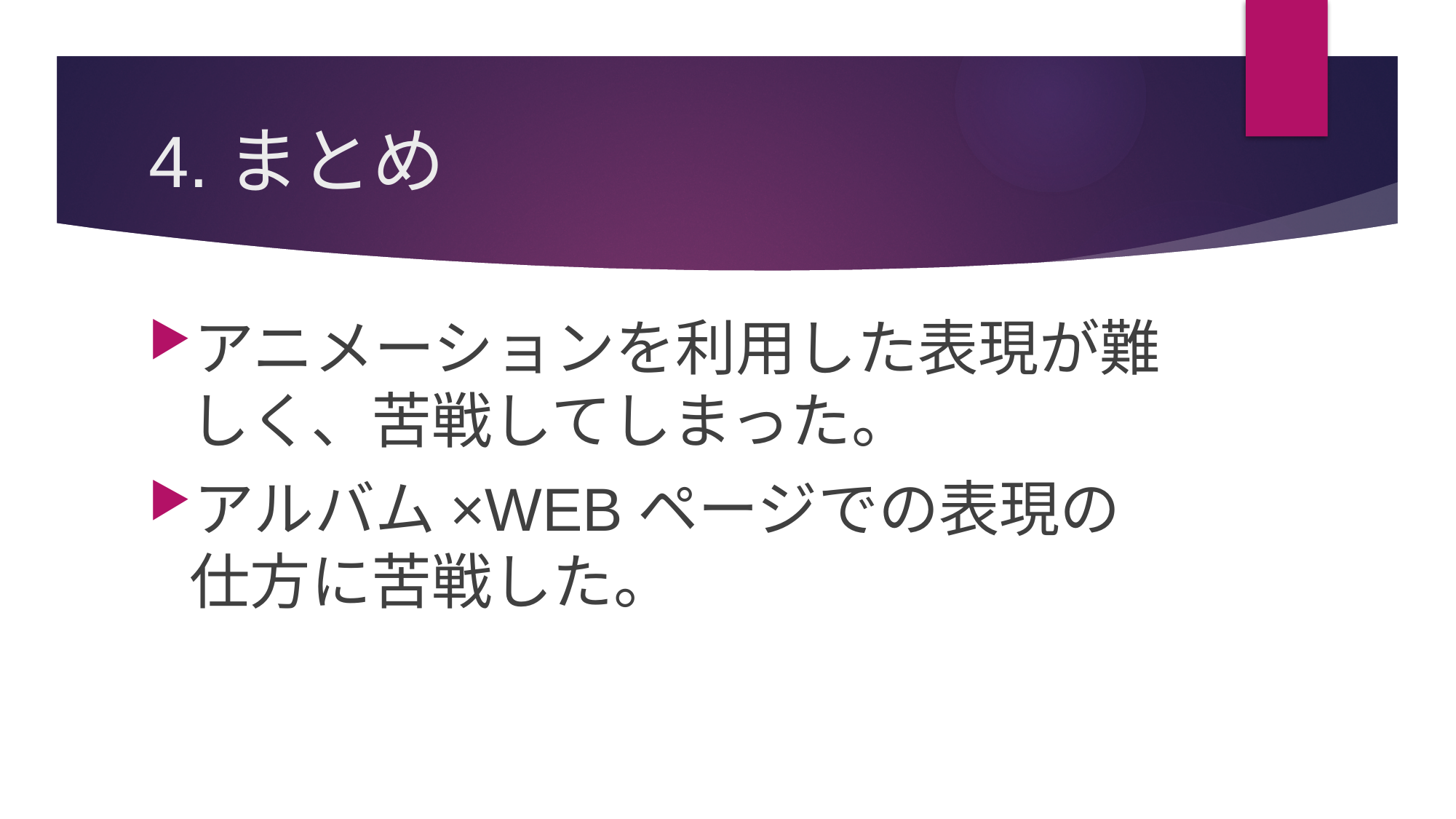

# 4.まとめ
アニメーションを利用した表現が難しく、苦戦してしまった。
アルバム×WEBページでの表現の仕方に苦戦した。